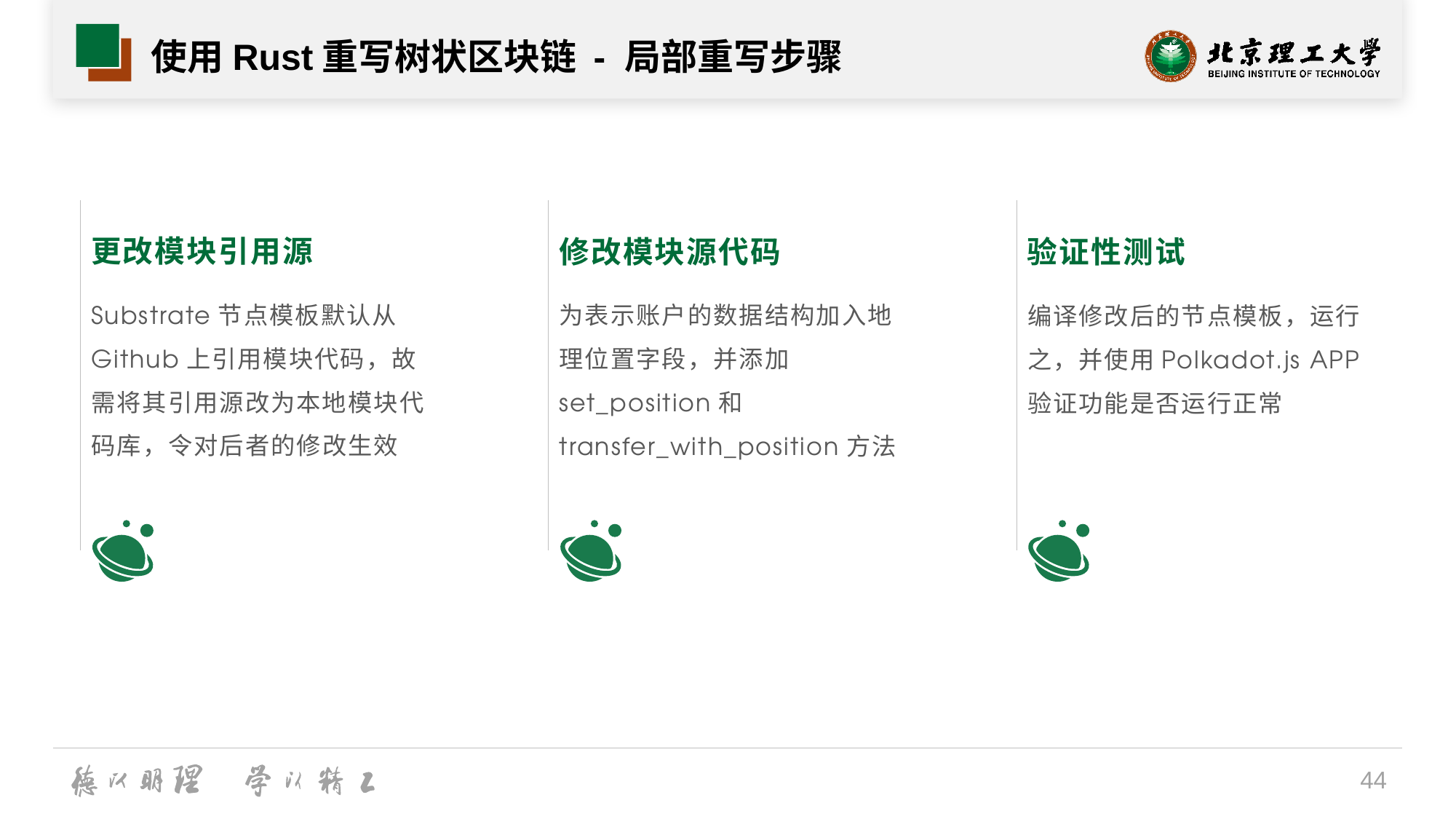

# 使用Rust重写树状区块链 - 局部重写步骤
更改模块引用源
修改模块源代码
验证性测试
Substrate节点模板默认从Github上引用模块代码，故需将其引用源改为本地模块代码库，令对后者的修改生效
为表示账户的数据结构加入地理位置字段，并添加set_position和transfer_with_position方法
编译修改后的节点模板，运行之，并使用Polkadot.js APP验证功能是否运行正常